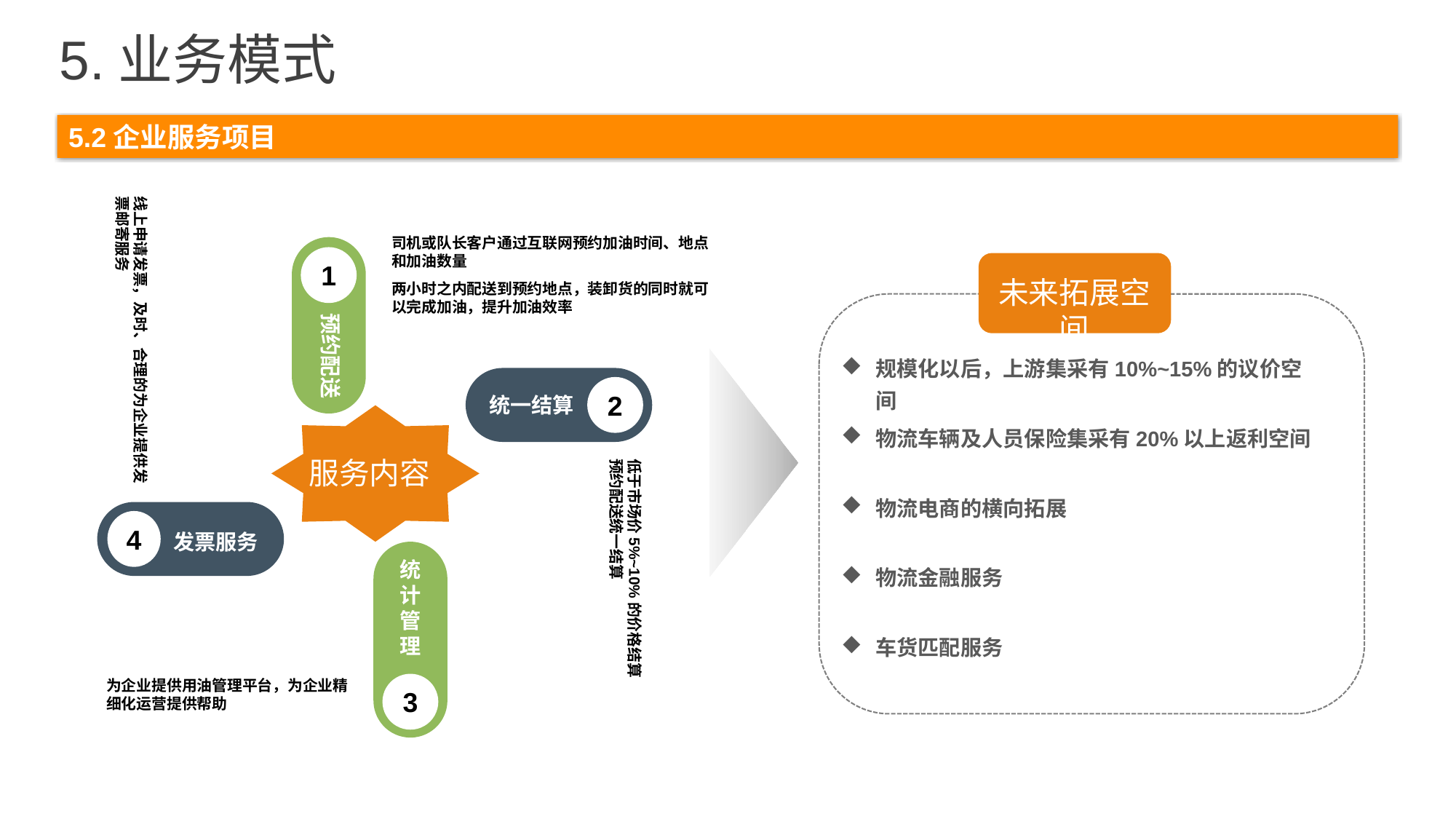

5.业务模式

5.2企业服务项目
线上申请发票，及时、合理的为企业提供发票邮寄服务
司机或队长客户通过互联网预约加油时间、地点和加油数量
两小时之内配送到预约地点，装卸货的同时就可以完成加油，提升加油效率
1

未来拓展空间

预约配送
规模化以后，上游集采有10%~15%的议价空间

2
统一结算

物流车辆及人员保险集采有20%以上返利空间
服务内容
低于市场价5%~10%的价格结算
预约配送统一结算
物流电商的横向拓展

4
发票服务

3
统计管理
物流金融服务
车货匹配服务
为企业提供用油管理平台，为企业精细化运营提供帮助